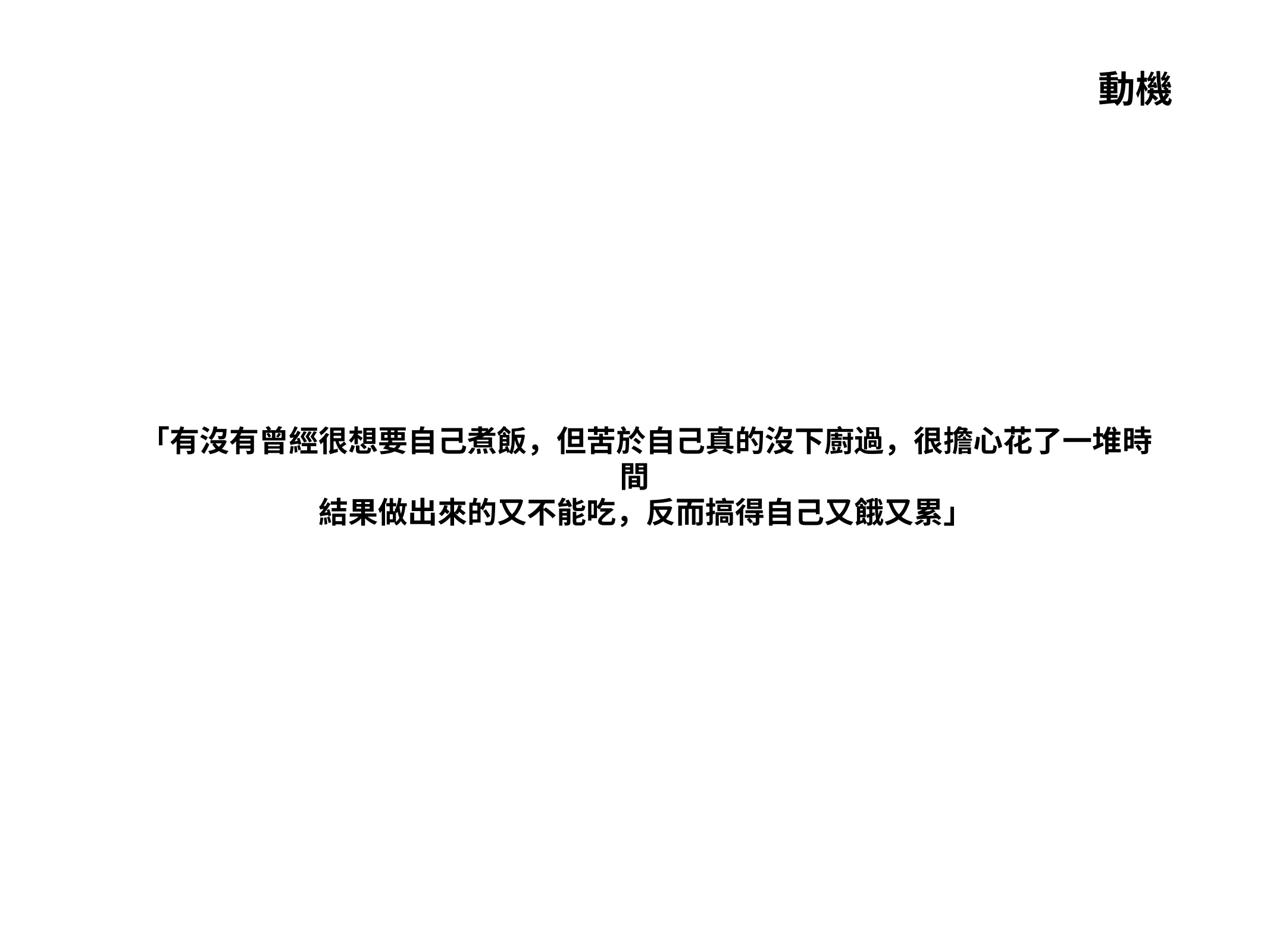

動機
「有沒有曾經很想要自己煮飯，但苦於自己真的沒下廚過，很擔心花了一堆時間
結果做出來的又不能吃，反而搞得自己又餓又累」